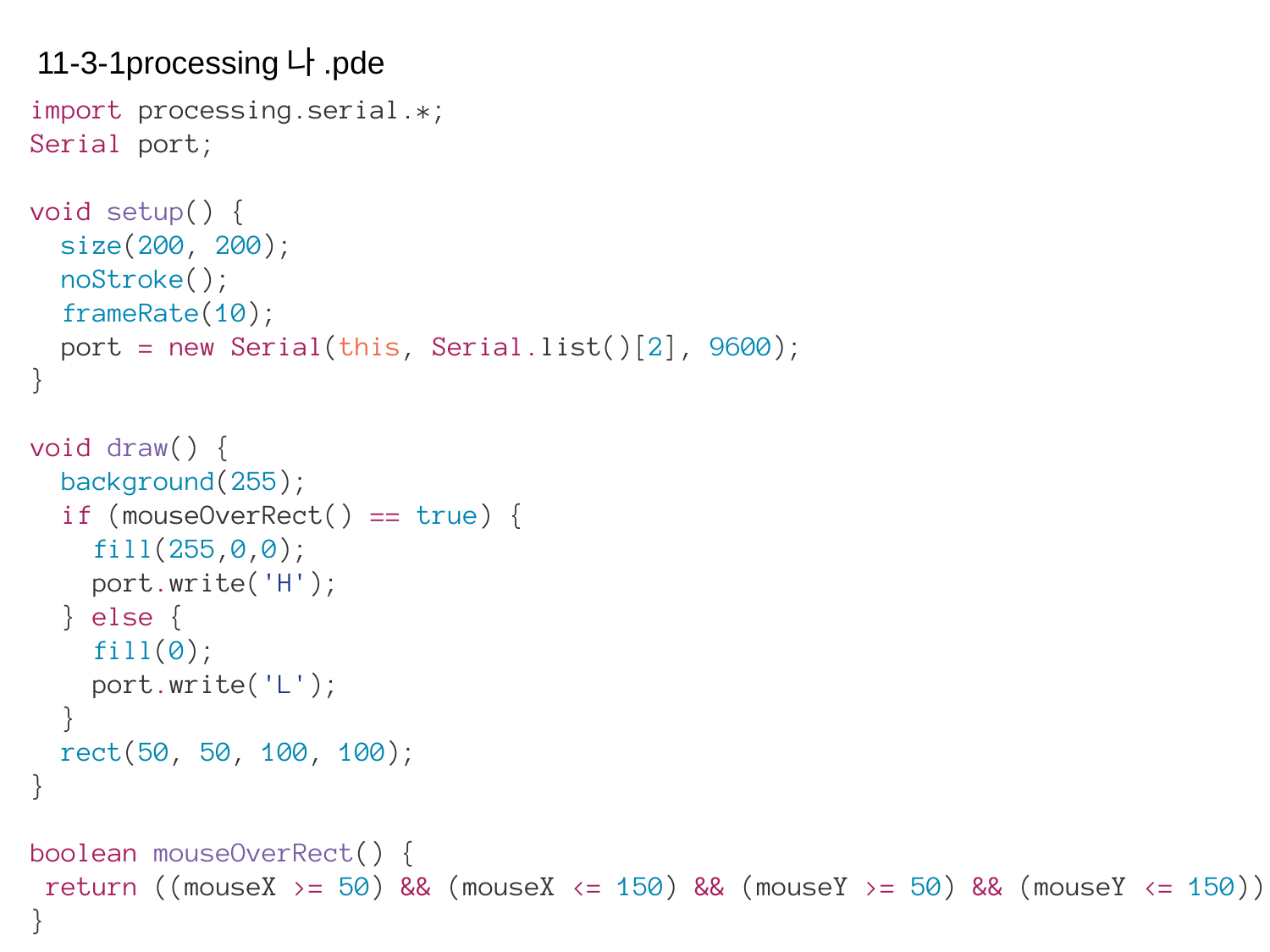

11-3-1processing나.pde
import processing.serial.*;
Serial port;

void setup() {
  size(200, 200);
  noStroke();
  frameRate(10);
  port = new Serial(this, Serial.list()[2], 9600);
}

void draw() {
  background(255);
  if (mouseOverRect() == true) {
    fill(255,0,0);
    port.write('H');
  } else {
    fill(0);
    port.write('L');
  }
  rect(50, 50, 100, 100);
}

boolean mouseOverRect() {
 return ((mouseX >= 50) && (mouseX <= 150) && (mouseY >= 50) && (mouseY <= 150));
}